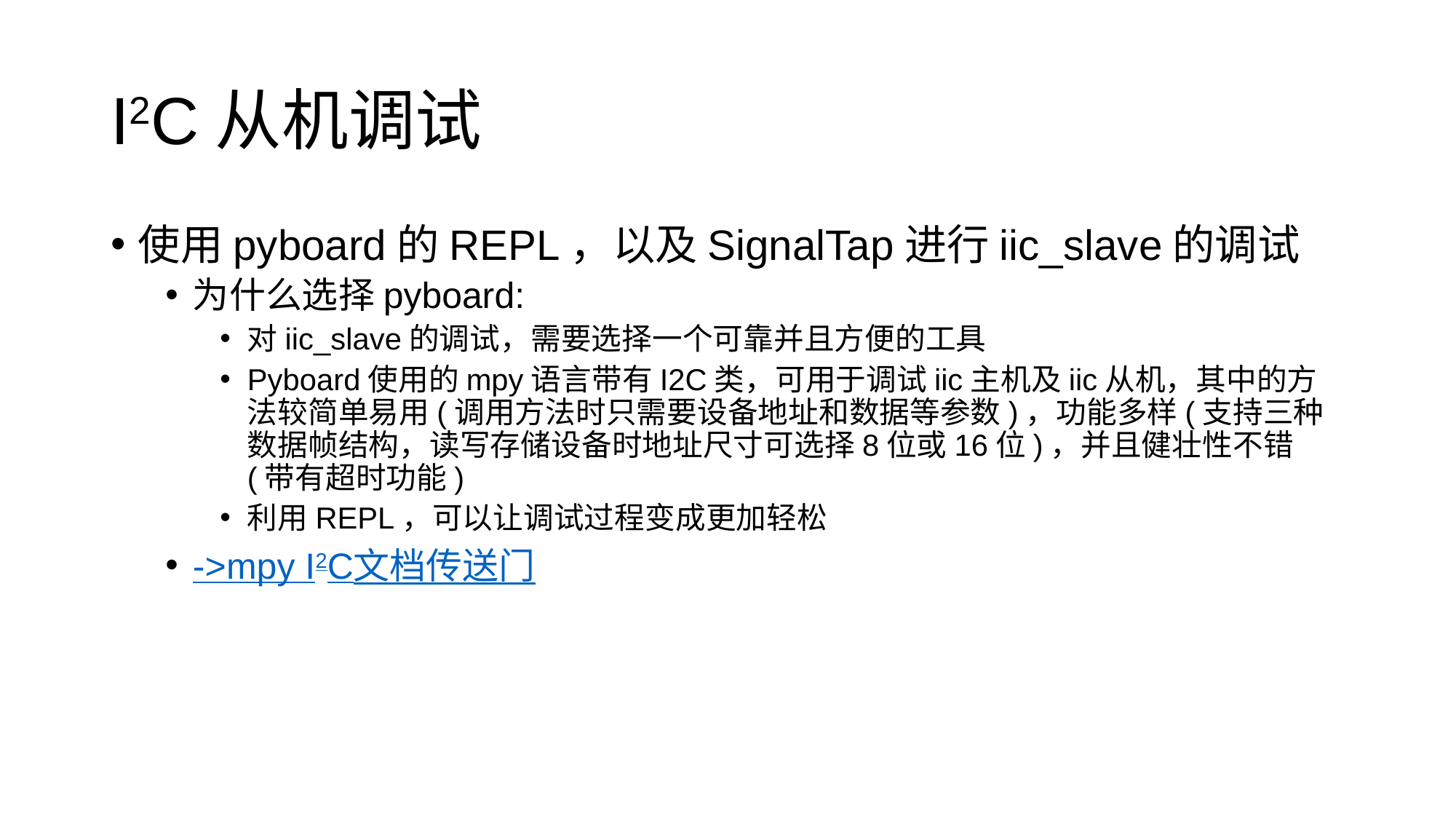

# I2C从机调试
使用pyboard的REPL，以及SignalTap进行iic_slave的调试
为什么选择pyboard:
对iic_slave的调试，需要选择一个可靠并且方便的工具
Pyboard使用的mpy语言带有I2C类，可用于调试iic主机及iic从机，其中的方法较简单易用(调用方法时只需要设备地址和数据等参数)，功能多样(支持三种数据帧结构，读写存储设备时地址尺寸可选择8位或16位)，并且健壮性不错(带有超时功能)
利用REPL，可以让调试过程变成更加轻松
->mpy I2C文档传送门